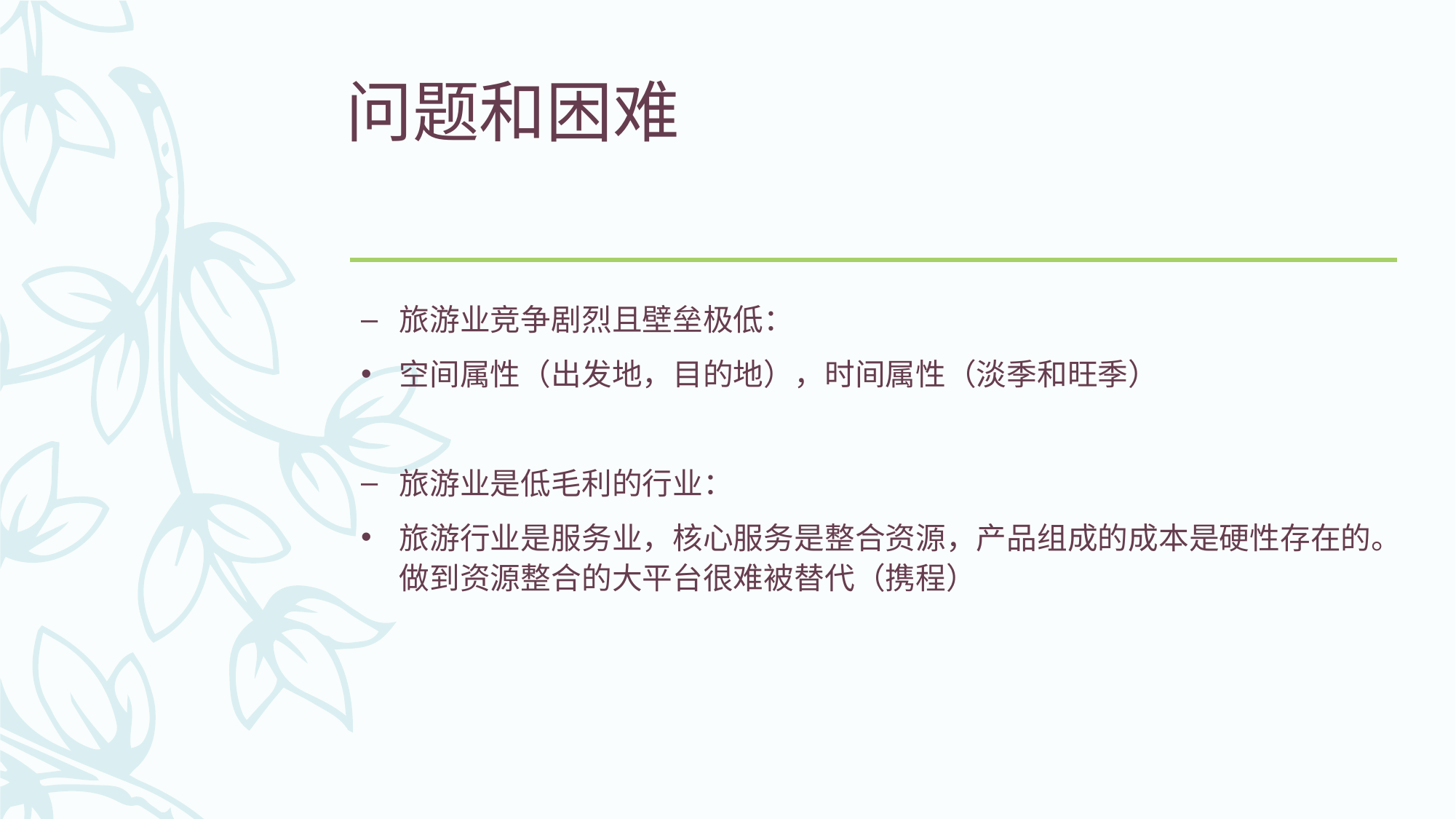

# 问题和困难
旅游业竞争剧烈且壁垒极低：
空间属性（出发地，目的地），时间属性（淡季和旺季）

旅游业是低毛利的行业：
旅游行业是服务业，核心服务是整合资源，产品组成的成本是硬性存在的。做到资源整合的大平台很难被替代（携程）